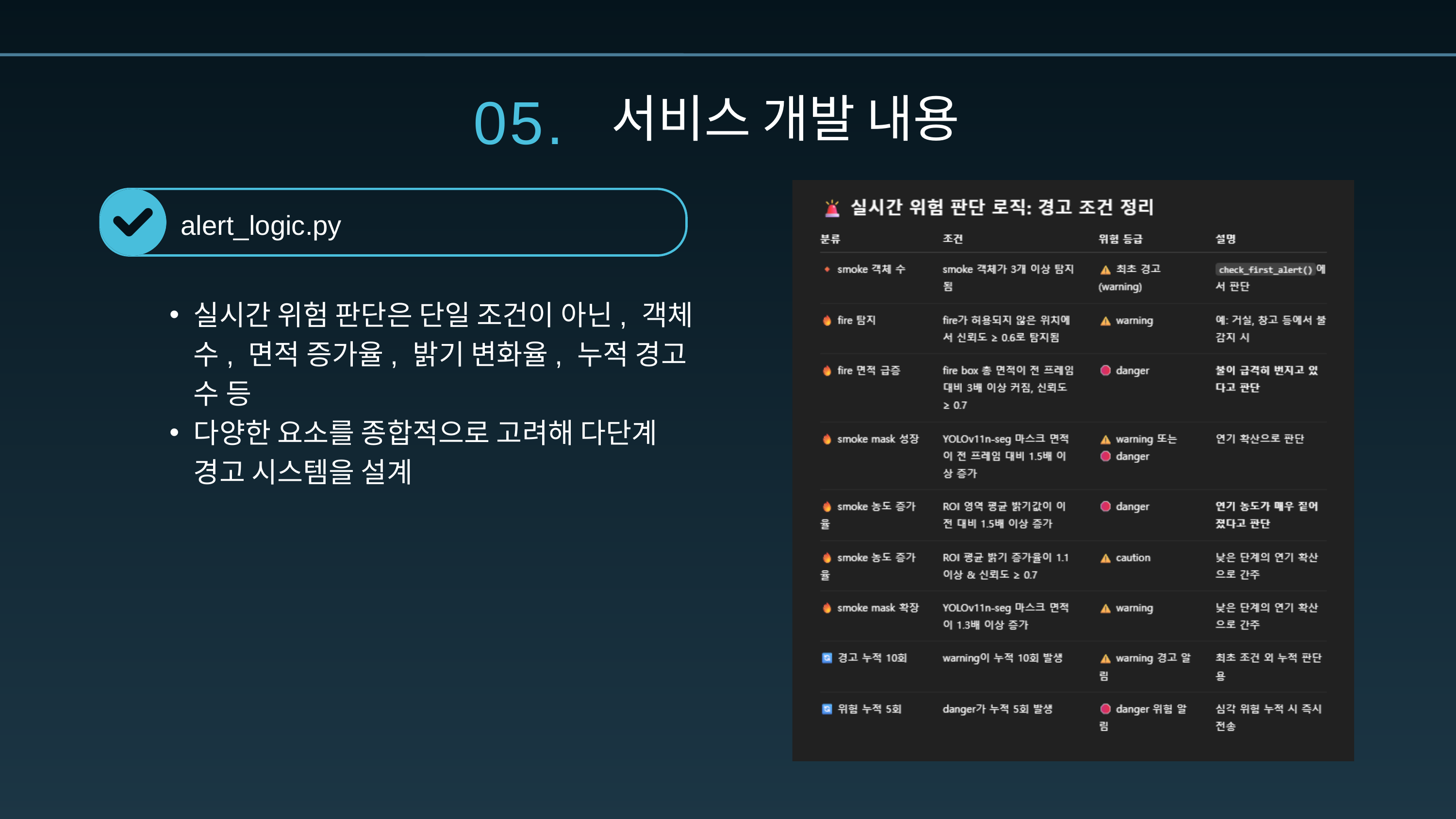

05.
서비스 개발 내용

alert_logic.py
실시간 위험 판단은 단일 조건이 아닌, 객체 수, 면적 증가율, 밝기 변화율, 누적 경고 수 등
다양한 요소를 종합적으로 고려해 다단계 경고 시스템을 설계